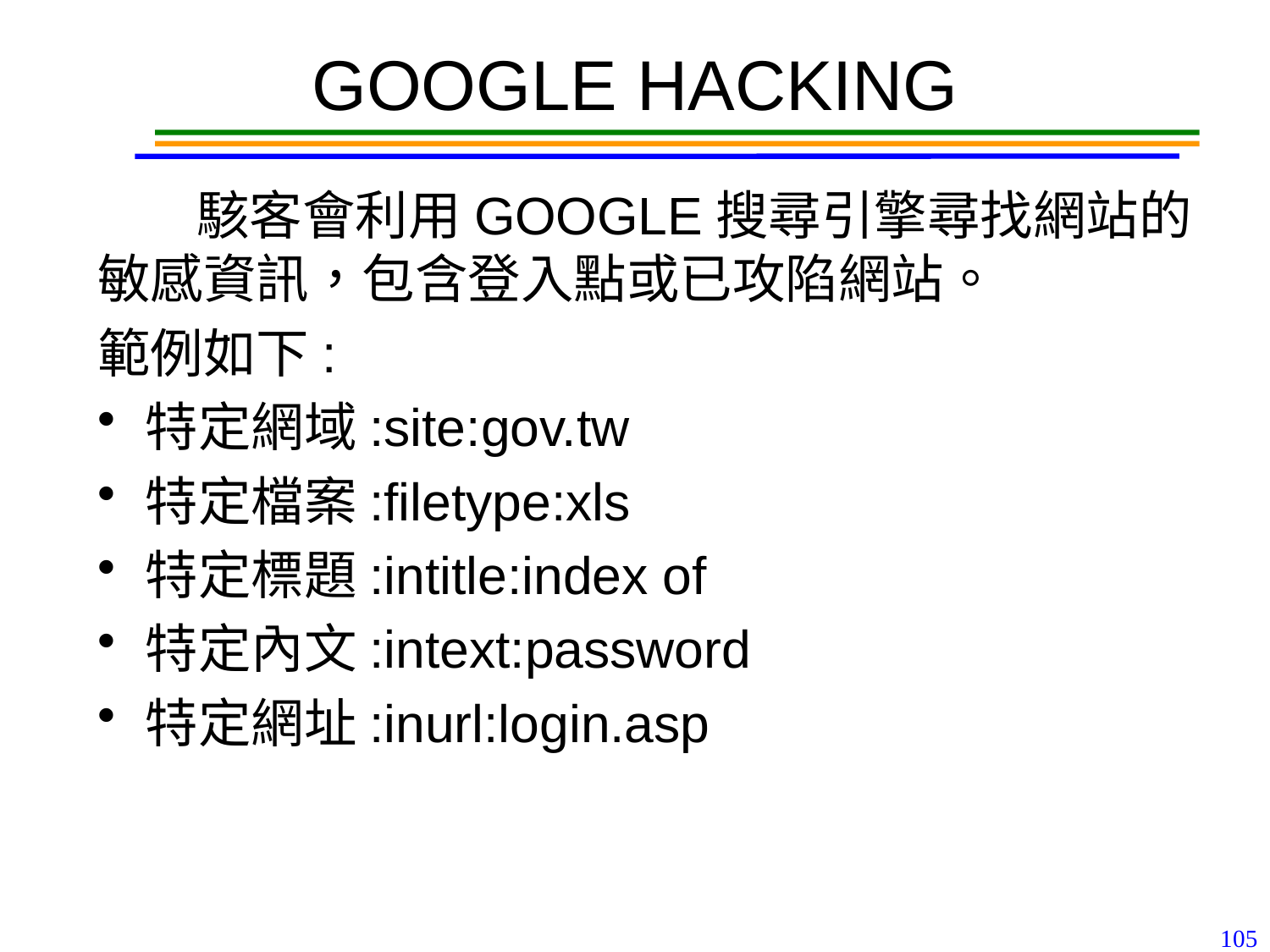

# GOOGLE HACKING
駭客會利用GOOGLE搜尋引擎尋找網站的敏感資訊，包含登入點或已攻陷網站。
範例如下:
特定網域:site:gov.tw
特定檔案:filetype:xls
特定標題:intitle:index of
特定內文:intext:password
特定網址:inurl:login.asp
105